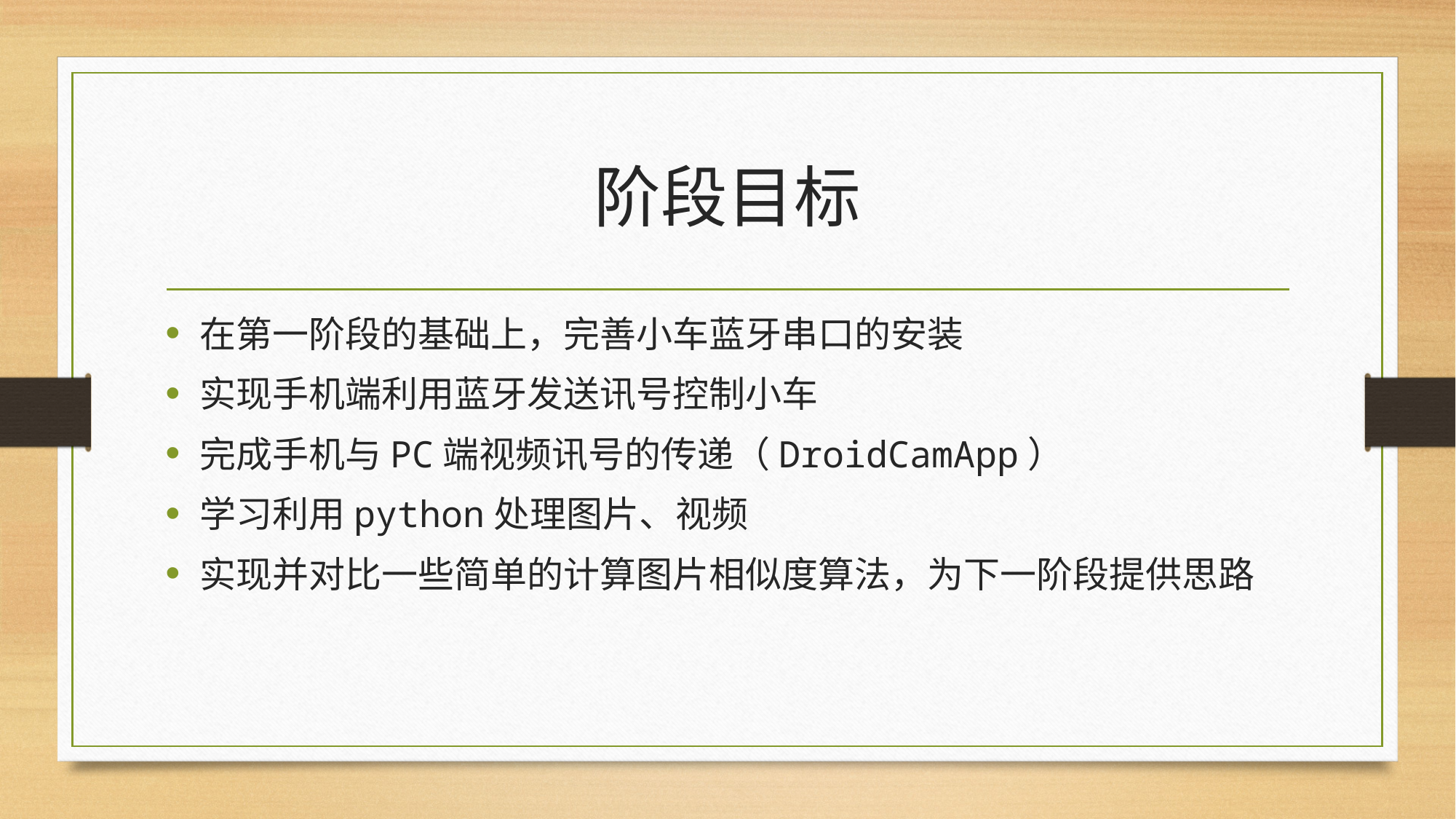

# 阶段目标
在第一阶段的基础上，完善小车蓝牙串口的安装
实现手机端利用蓝牙发送讯号控制小车
完成手机与PC端视频讯号的传递（DroidCamApp）
学习利用python处理图片、视频
实现并对比一些简单的计算图片相似度算法，为下一阶段提供思路